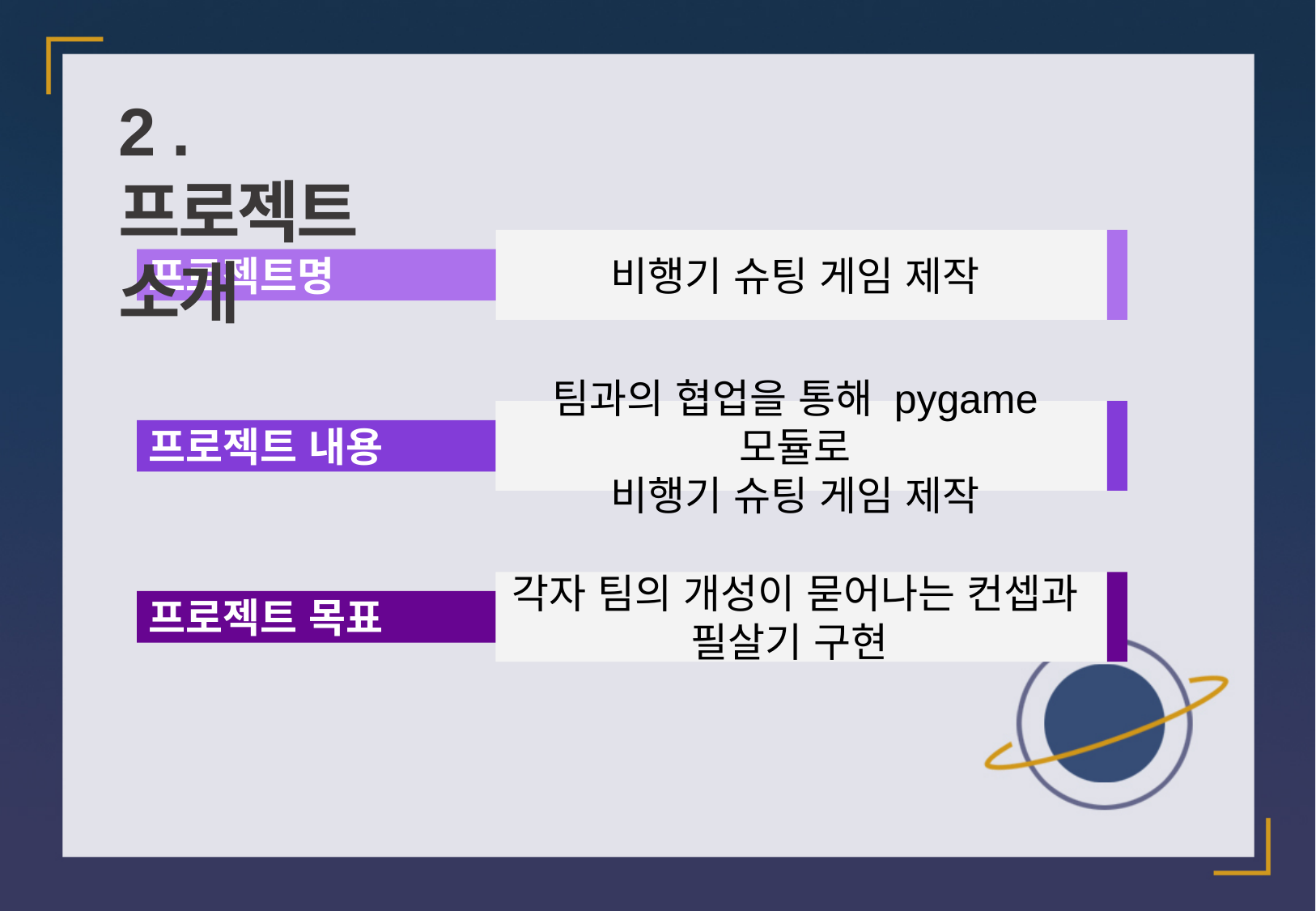

2 . 프로젝트 소개

비행기 슈팅 게임 제작
프로젝트명

팀과의 협업을 통해 pygame 모듈로
비행기 슈팅 게임 제작
프로젝트 내용

각자 팀의 개성이 묻어나는 컨셉과 필살기 구현
프로젝트 목표